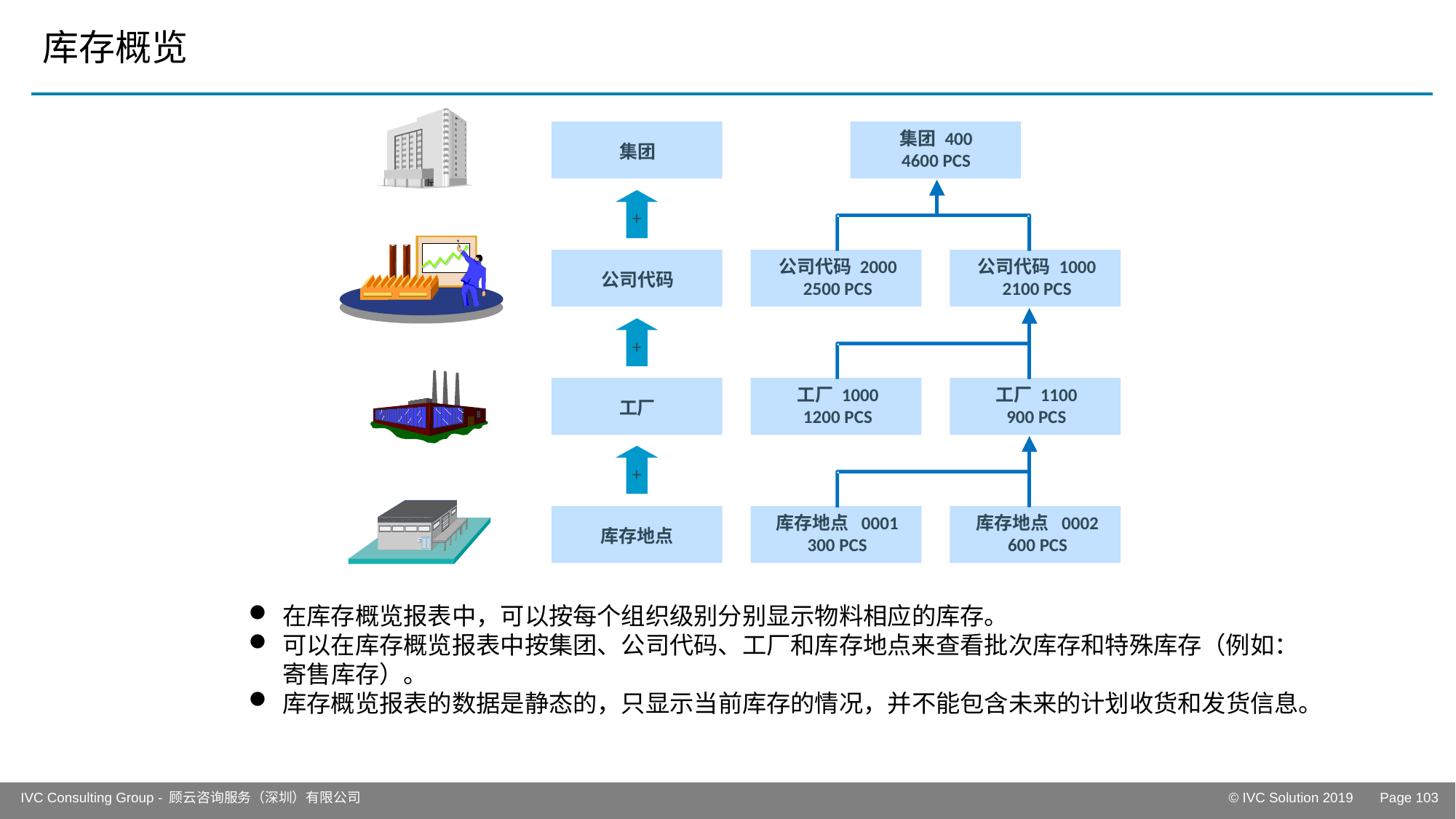

# 库存概览

集团 400
4600 PCS

集团

+

公司代码 2000
2500 PCS
公司代码 1000
2100 PCS

公司代码

+

工厂 1000
1200 PCS
工厂 1100
900 PCS
工厂

+

库存地点  0001
300 PCS
库存地点  0002
600 PCS

库存地点

在库存概览报表中，可以按每个组织级别分别显示物料相应的库存。
可以在库存概览报表中按集团、公司代码、工厂和库存地点来查看批次库存和特殊库存（例如：寄售库存）。
库存概览报表的数据是静态的，只显示当前库存的情况，并不能包含未来的计划收货和发货信息。